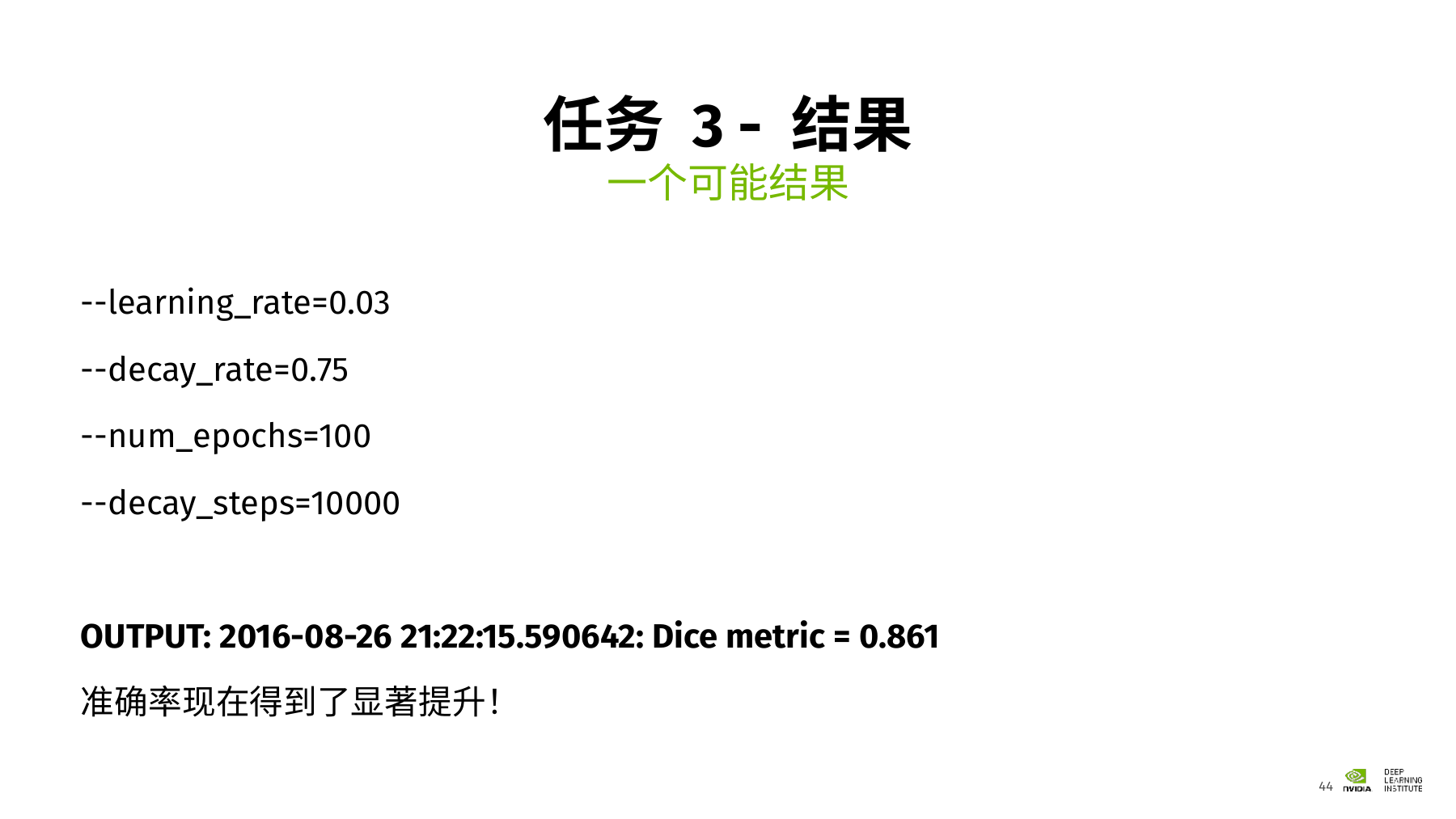

# 任务 3 - 结果
一个可能结果
--learning_rate=0.03
--decay_rate=0.75
--num_epochs=100
--decay_steps=10000

OUTPUT: 2016-08-26 21:22:15.590642: Dice metric = 0.861
准确率现在得到了显著提升！